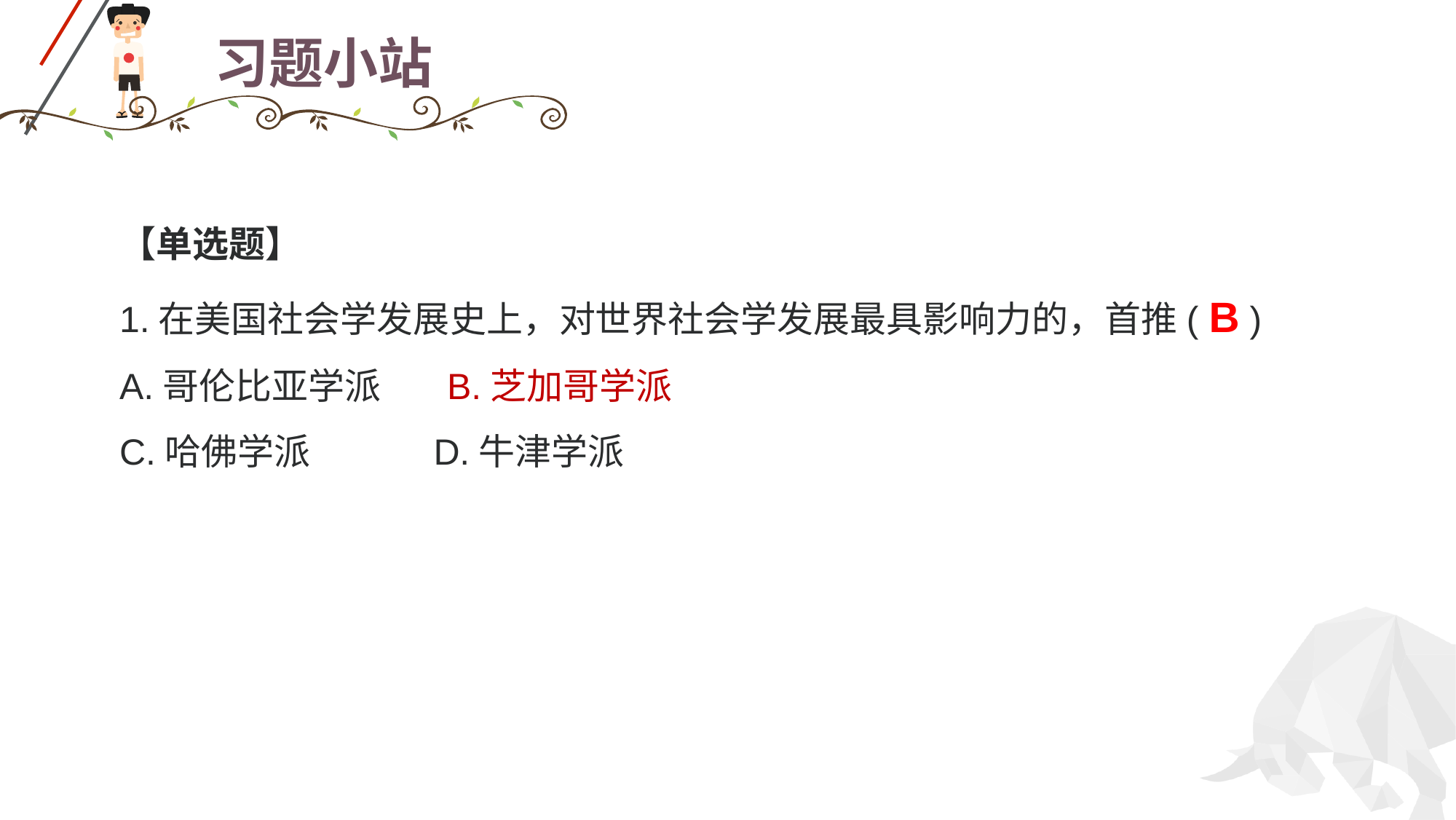

# 习题小站

【单选题】
1.在美国社会学发展史上，对世界社会学发展最具影响力的，首推( B )
A.哥伦比亚学派       B.芝加哥学派
C.哈佛学派              D.牛津学派